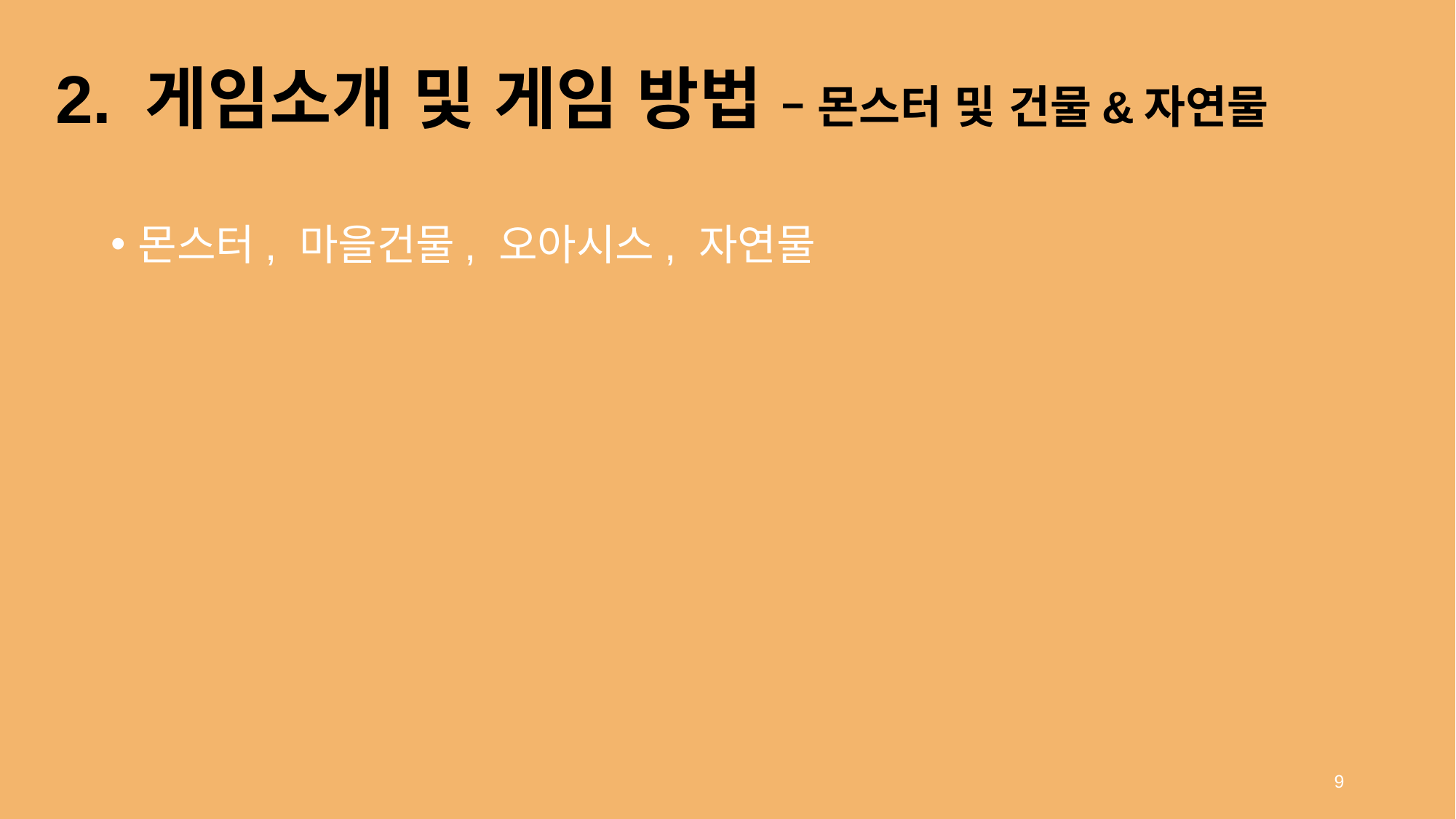

2. 게임소개 및 게임 방법 – 몬스터 및 건물&자연물
몬스터, 마을건물, 오아시스, 자연물
9